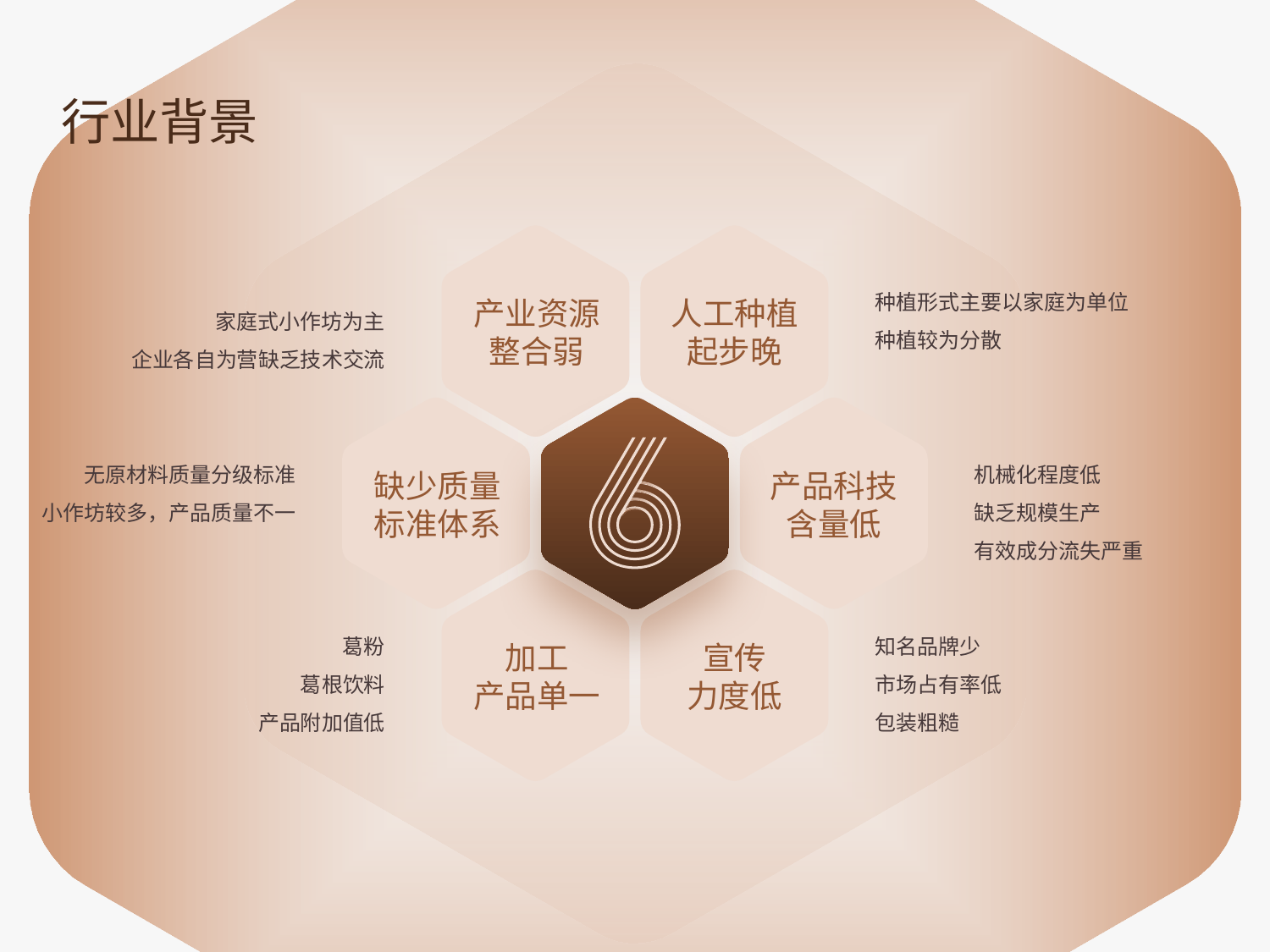

行业背景

种植形式主要以家庭为单位
种植较为分散
产业资源
整合弱
人工种植
起步晚
家庭式小作坊为主
企业各自为营缺乏技术交流

机械化程度低
缺乏规模生产
有效成分流失严重
无原材料质量分级标准
小作坊较多，产品质量不一
缺少质量
标准体系
产品科技
含量低

葛粉
葛根饮料
产品附加值低
知名品牌少
市场占有率低
包装粗糙
加工
产品单一
宣传
力度低